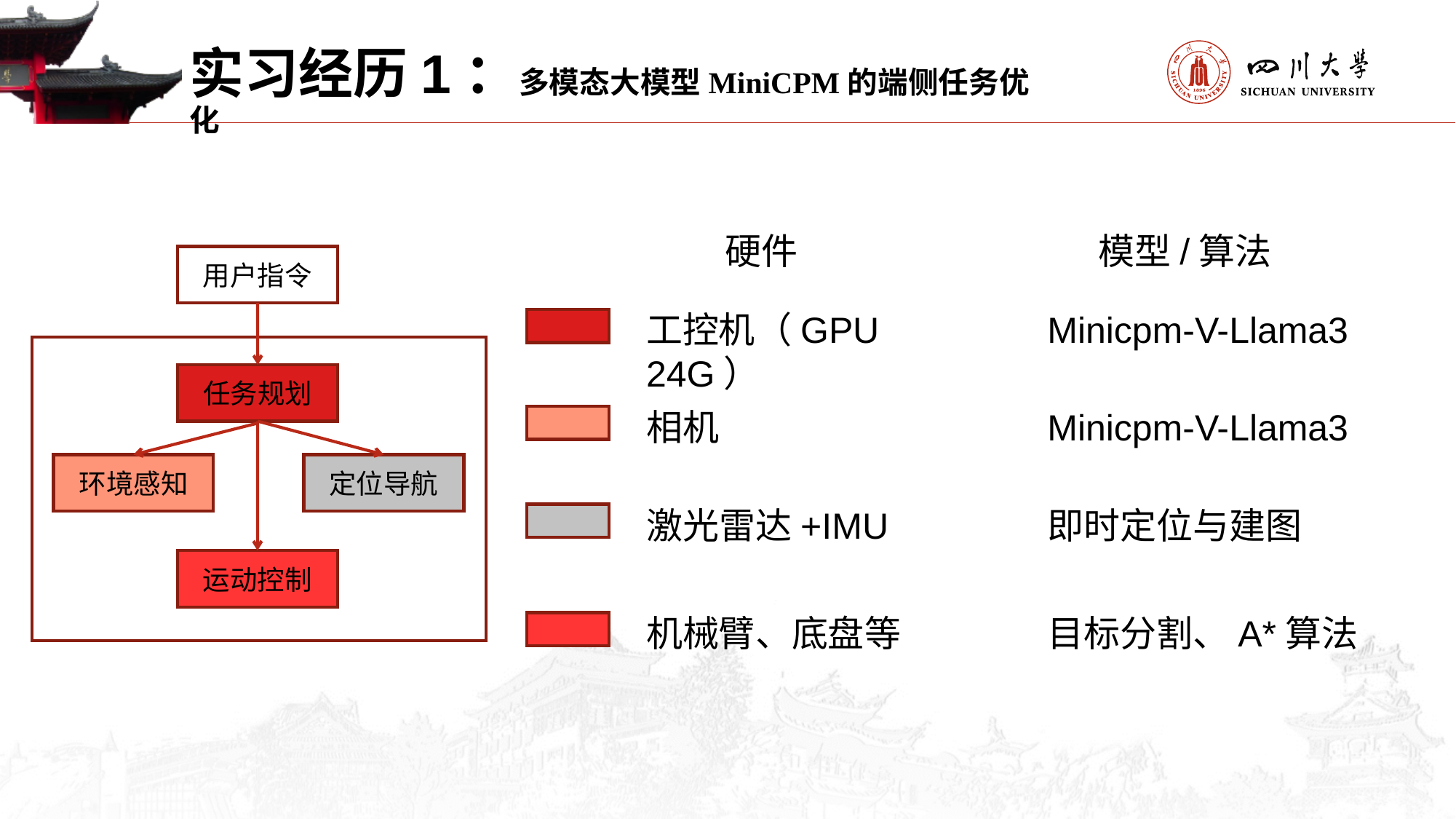

实习经历1：多模态大模型MiniCPM的端侧任务优化

硬件
模型/算法
用户指令
工控机（GPU 24G）
Minicpm-V-Llama3

任务规划
相机
Minicpm-V-Llama3

环境感知
定位导航
激光雷达+IMU
即时定位与建图

运动控制
机械臂、底盘等
目标分割、A*算法